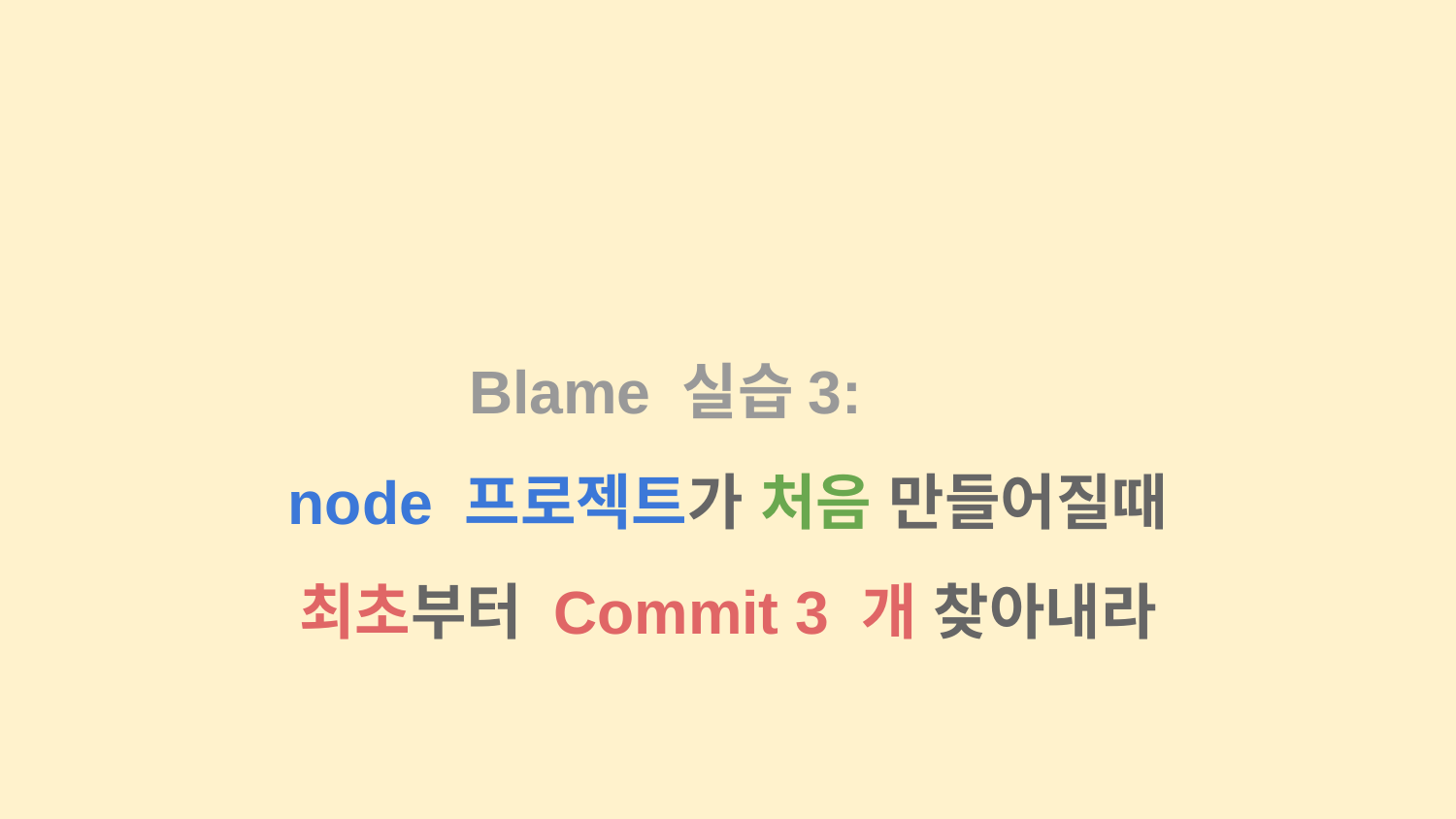

Blame 실습3:
node 프로젝트가 처음 만들어질때
최초부터 Commit 3 개 찾아내라